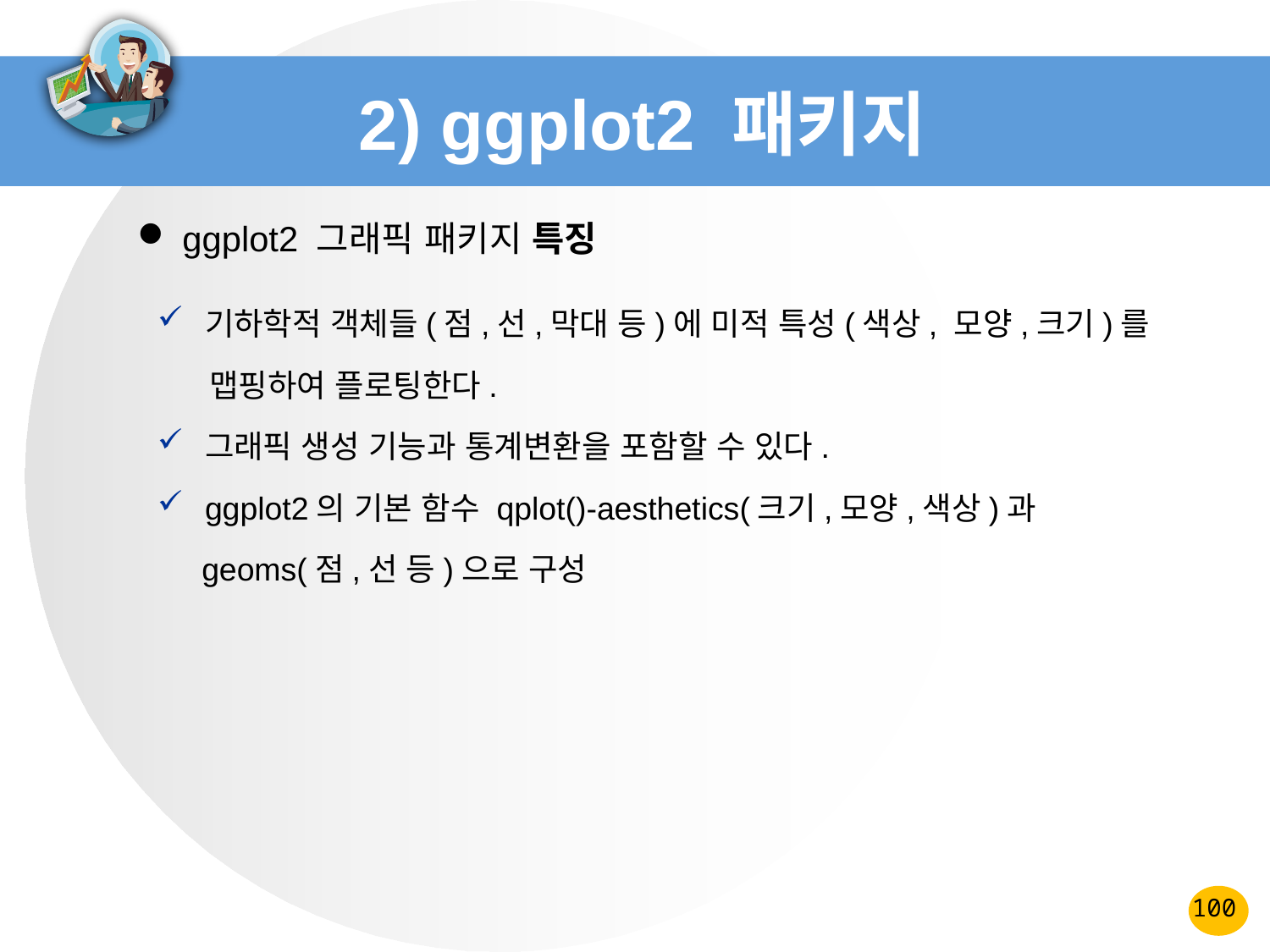

# 2) ggplot2 패키지
 ggplot2 그래픽 패키지 특징
기하학적 객체들(점,선,막대 등)에 미적 특성(색상, 모양,크기)를
     맵핑하여 플로팅한다.
그래픽 생성 기능과 통계변환을 포함할 수 있다.
ggplot2의 기본 함수 qplot()-aesthetics(크기,모양,색상)과
     geoms(점,선 등)으로 구성
100